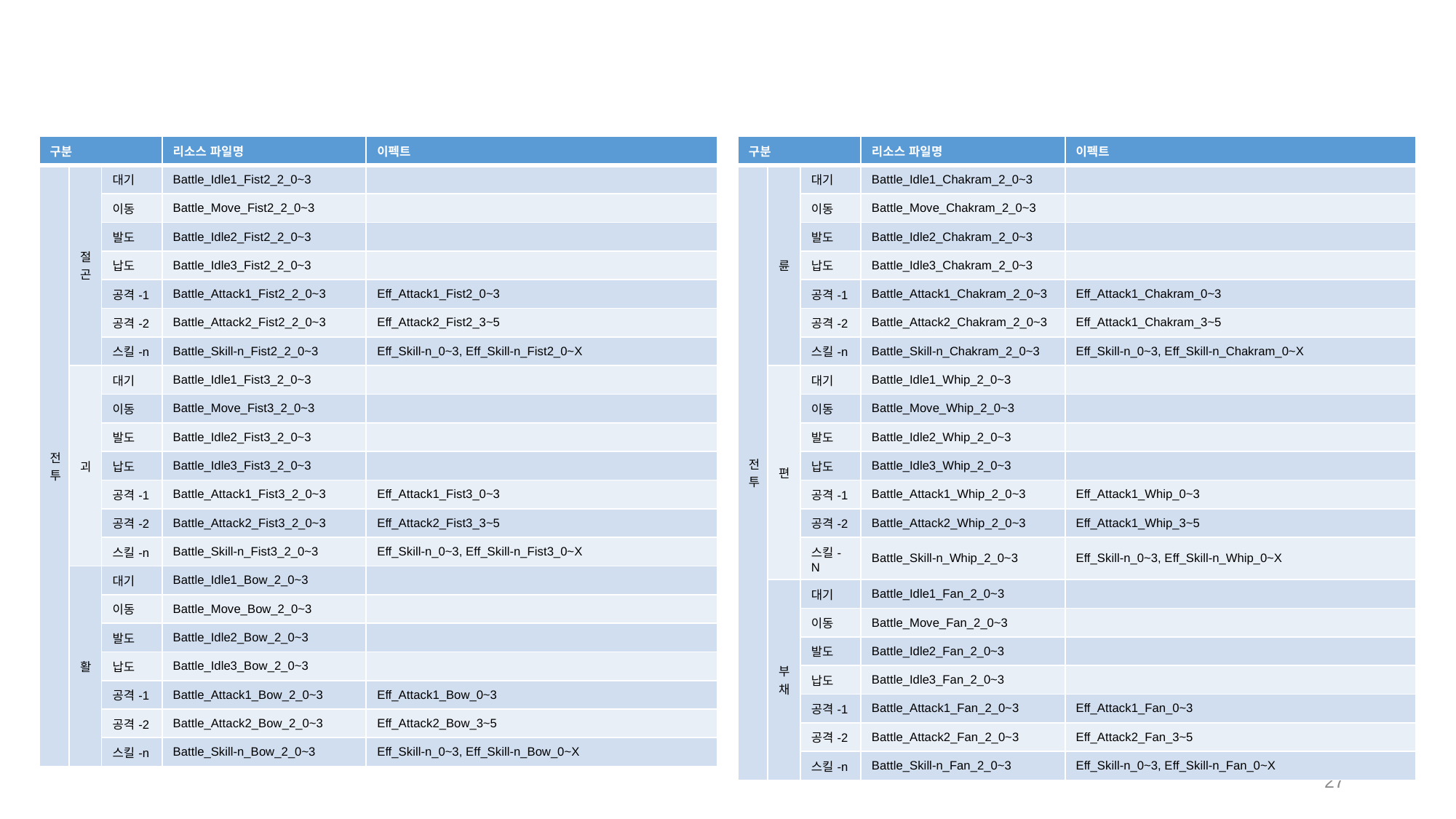

| 구분 |  | 구분 | 리소스 파일명 | 이펙트 |
| --- | --- | --- | --- | --- |
| 전투 | 절곤 | 대기 | Battle\_Idle1\_Fist2\_2\_0~3 |  |
|  |  | 이동 | Battle\_Move\_Fist2\_2\_0~3 |  |
|  |  | 발도 | Battle\_Idle2\_Fist2\_2\_0~3 |  |
|  |  | 납도 | Battle\_Idle3\_Fist2\_2\_0~3 |  |
|  |  | 공격-1 | Battle\_Attack1\_Fist2\_2\_0~3 | Eff\_Attack1\_Fist2\_0~3 |
|  |  | 공격-2 | Battle\_Attack2\_Fist2\_2\_0~3 | Eff\_Attack2\_Fist2\_3~5 |
|  |  | 스킬-n | Battle\_Skill-n\_Fist2\_2\_0~3 | Eff\_Skill-n\_0~3, Eff\_Skill-n\_Fist2\_0~X |
|  | 괴 | 대기 | Battle\_Idle1\_Fist3\_2\_0~3 |  |
|  |  | 이동 | Battle\_Move\_Fist3\_2\_0~3 |  |
|  |  | 발도 | Battle\_Idle2\_Fist3\_2\_0~3 |  |
|  |  | 납도 | Battle\_Idle3\_Fist3\_2\_0~3 |  |
|  |  | 공격-1 | Battle\_Attack1\_Fist3\_2\_0~3 | Eff\_Attack1\_Fist3\_0~3 |
|  |  | 공격-2 | Battle\_Attack2\_Fist3\_2\_0~3 | Eff\_Attack2\_Fist3\_3~5 |
|  |  | 스킬-n | Battle\_Skill-n\_Fist3\_2\_0~3 | Eff\_Skill-n\_0~3, Eff\_Skill-n\_Fist3\_0~X |
|  | 활 | 대기 | Battle\_Idle1\_Bow\_2\_0~3 |  |
|  |  | 이동 | Battle\_Move\_Bow\_2\_0~3 |  |
|  |  | 발도 | Battle\_Idle2\_Bow\_2\_0~3 |  |
|  |  | 납도 | Battle\_Idle3\_Bow\_2\_0~3 |  |
|  |  | 공격-1 | Battle\_Attack1\_Bow\_2\_0~3 | Eff\_Attack1\_Bow\_0~3 |
|  |  | 공격-2 | Battle\_Attack2\_Bow\_2\_0~3 | Eff\_Attack2\_Bow\_3~5 |
|  |  | 스킬-n | Battle\_Skill-n\_Bow\_2\_0~3 | Eff\_Skill-n\_0~3, Eff\_Skill-n\_Bow\_0~X |
| 구분 |  | 구분 | 리소스 파일명 | 이펙트 |
| --- | --- | --- | --- | --- |
| 전투 | 륜 | 대기 | Battle\_Idle1\_Chakram\_2\_0~3 |  |
|  |  | 이동 | Battle\_Move\_Chakram\_2\_0~3 |  |
|  |  | 발도 | Battle\_Idle2\_Chakram\_2\_0~3 |  |
|  |  | 납도 | Battle\_Idle3\_Chakram\_2\_0~3 |  |
|  |  | 공격-1 | Battle\_Attack1\_Chakram\_2\_0~3 | Eff\_Attack1\_Chakram\_0~3 |
|  |  | 공격-2 | Battle\_Attack2\_Chakram\_2\_0~3 | Eff\_Attack1\_Chakram\_3~5 |
|  |  | 스킬-n | Battle\_Skill-n\_Chakram\_2\_0~3 | Eff\_Skill-n\_0~3, Eff\_Skill-n\_Chakram\_0~X |
|  | 편 | 대기 | Battle\_Idle1\_Whip\_2\_0~3 |  |
|  |  | 이동 | Battle\_Move\_Whip\_2\_0~3 |  |
|  |  | 발도 | Battle\_Idle2\_Whip\_2\_0~3 |  |
|  |  | 납도 | Battle\_Idle3\_Whip\_2\_0~3 |  |
|  |  | 공격-1 | Battle\_Attack1\_Whip\_2\_0~3 | Eff\_Attack1\_Whip\_0~3 |
|  |  | 공격-2 | Battle\_Attack2\_Whip\_2\_0~3 | Eff\_Attack1\_Whip\_3~5 |
|  |  | 스킬-N | Battle\_Skill-n\_Whip\_2\_0~3 | Eff\_Skill-n\_0~3, Eff\_Skill-n\_Whip\_0~X |
|  | 부채 | 대기 | Battle\_Idle1\_Fan\_2\_0~3 |  |
|  |  | 이동 | Battle\_Move\_Fan\_2\_0~3 |  |
|  |  | 발도 | Battle\_Idle2\_Fan\_2\_0~3 |  |
|  |  | 납도 | Battle\_Idle3\_Fan\_2\_0~3 |  |
|  |  | 공격-1 | Battle\_Attack1\_Fan\_2\_0~3 | Eff\_Attack1\_Fan\_0~3 |
|  |  | 공격-2 | Battle\_Attack2\_Fan\_2\_0~3 | Eff\_Attack2\_Fan\_3~5 |
|  |  | 스킬-n | Battle\_Skill-n\_Fan\_2\_0~3 | Eff\_Skill-n\_0~3, Eff\_Skill-n\_Fan\_0~X |
27